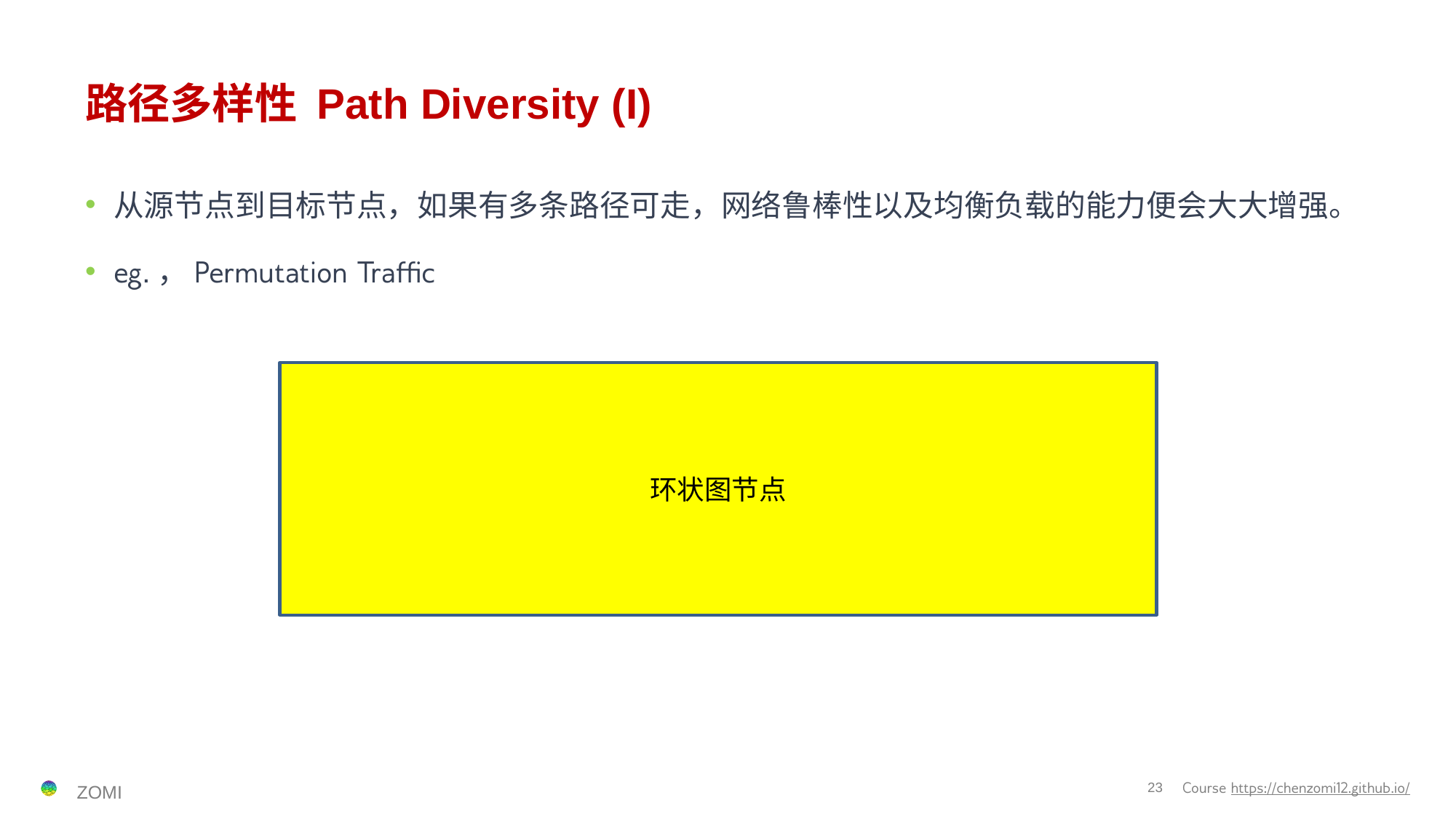

# 路径多样性 Path Diversity (I)
从源节点到目标节点，如果有多条路径可走，网络鲁棒性以及均衡负载的能力便会大大增强。
eg.，Permutation Traffic
环状图节点